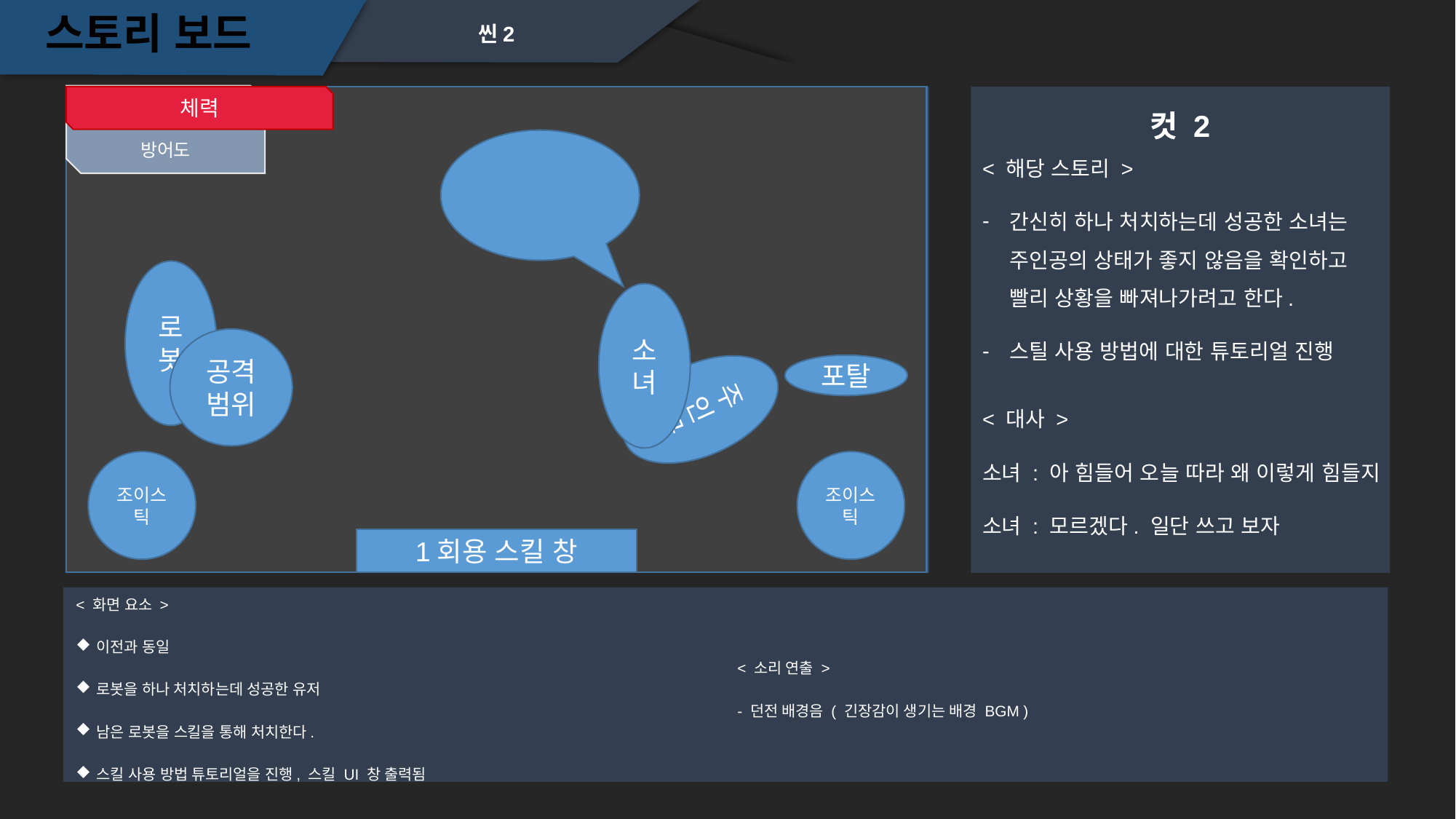

스토리 보드
씬2
방어도
체력

컷 2

< 해당 스토리 >
간신히 하나 처치하는데 성공한 소녀는 주인공의 상태가 좋지 않음을 확인하고 빨리 상황을 빠져나가려고 한다.
스틸 사용 방법에 대한 튜토리얼 진행
로봇
소녀
주인공
공격범위
포탈
< 대사 >
소녀 : 아 힘들어 오늘 따라 왜 이렇게 힘들지
소녀 : 모르겠다. 일단 쓰고 보자
조이스틱
조이스틱
1회용 스킬 창
< 화면 요소 >
이전과 동일
로봇을 하나 처치하는데 성공한 유저
남은 로봇을 스킬을 통해 처치한다.
스킬 사용 방법 튜토리얼을 진행, 스킬 UI 창 출력됨
< 소리 연출 >
- 던전 배경음 ( 긴장감이 생기는 배경 BGM )